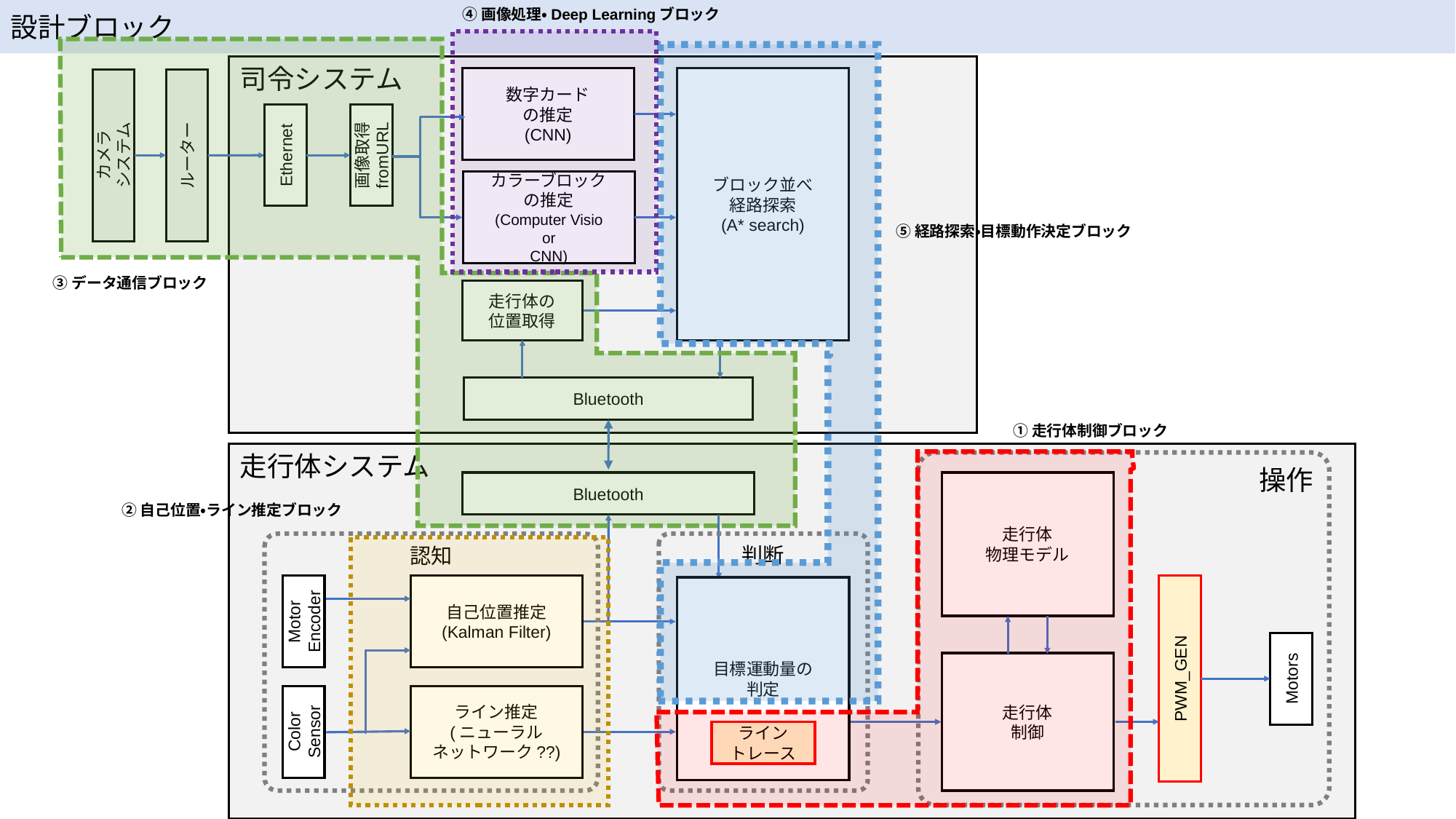

設計ブロック
④画像処理・Deep Learningブロック

司令システム
ブロック並べ
経路探索
(A* search)
数字カード
の推定
(CNN)
Ethernet
画像取得
fromURL
カラーブロック
の推定
(Computer Visio
or
CNN)
走行体の
位置取得
Bluetooth
Bluetooth
カメラ
システム
ルーター
走行体システム
操作
走行体
物理モデル
判断
認知
自己位置推定
(Kalman Filter)
目標運動量の
判定
Motor
Encoder
走行体
制御
PWM_GEN
Motors
ライン推定
(ニューラル
ネットワーク??)
Color
Sensor
ライン
トレース
⑤経路探索・目標動作決定ブロック
③データ通信ブロック
①走行体制御ブロック

②自己位置・ライン推定ブロック